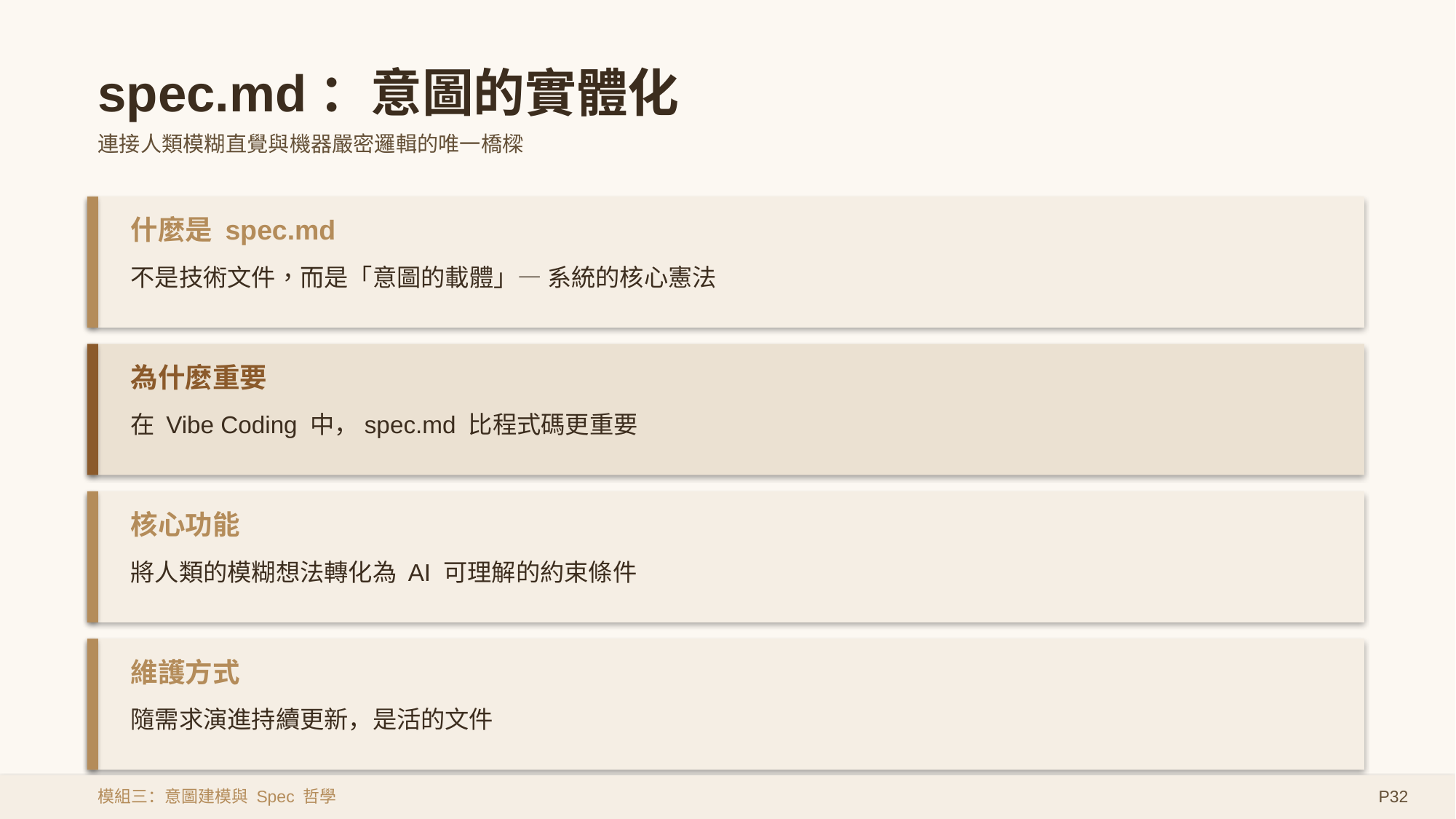

spec.md：意圖的實體化
連接人類模糊直覺與機器嚴密邏輯的唯一橋樑

什麼是 spec.md
不是技術文件，而是「意圖的載體」— 系統的核心憲法

為什麼重要
在 Vibe Coding 中，spec.md 比程式碼更重要

核心功能
將人類的模糊想法轉化為 AI 可理解的約束條件

維護方式
隨需求演進持續更新，是活的文件

模組三：意圖建模與 Spec 哲學
P32